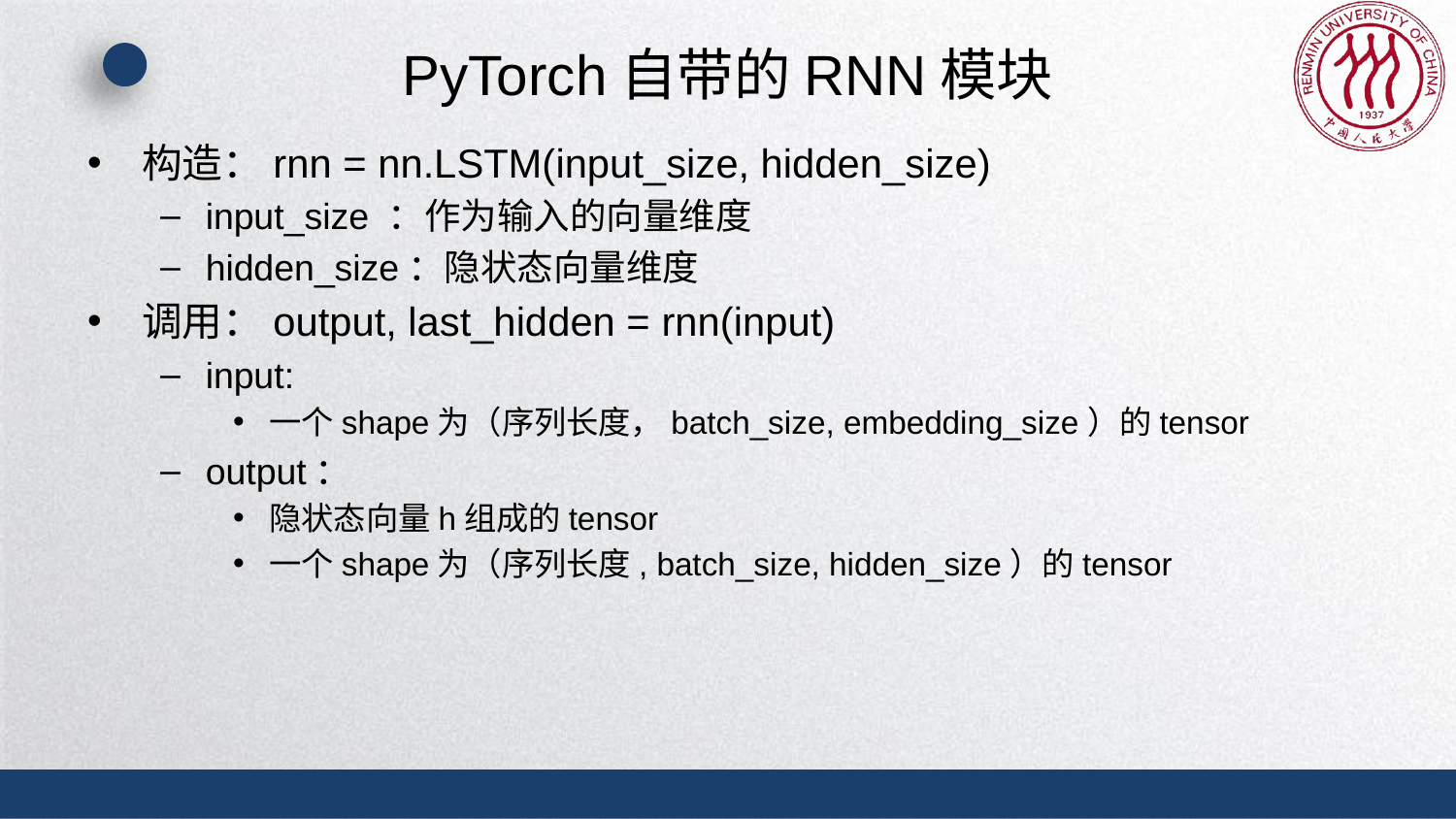

# PyTorch自带的RNN模块
构造：rnn = nn.LSTM(input_size, hidden_size)
input_size ：作为输入的向量维度
hidden_size：隐状态向量维度
调用：output, last_hidden = rnn(input)
input:
一个shape为（序列长度，batch_size, embedding_size）的tensor
output：
隐状态向量h组成的tensor
一个shape为（序列长度, batch_size, hidden_size）的tensor